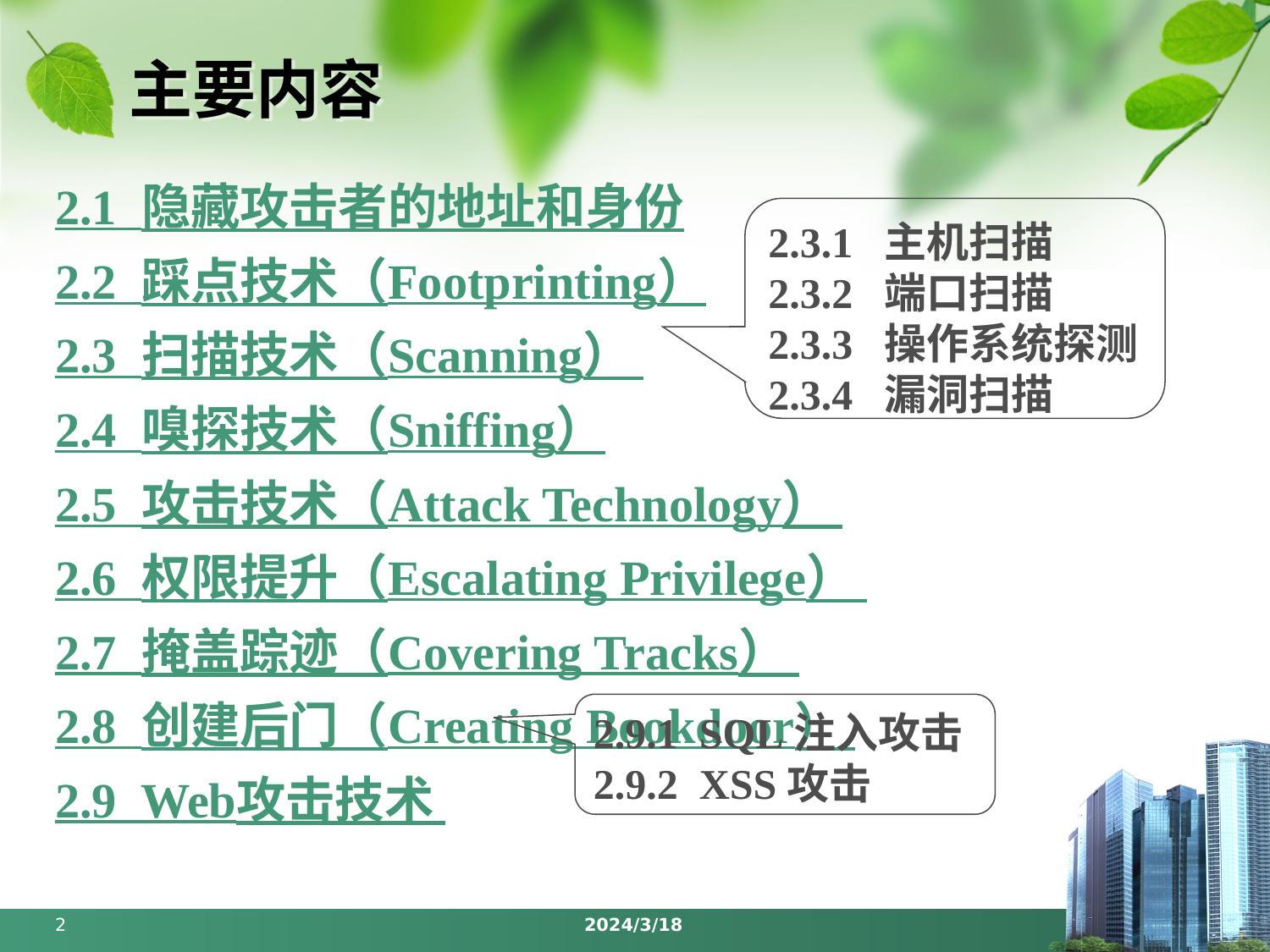

# 主要内容
2.1  隐藏攻击者的地址和身份
2.2  踩点技术（Footprinting）
2.3  扫描技术（Scanning）
2.4  嗅探技术（Sniffing）
2.5  攻击技术（Attack Technology）
2.6  权限提升（Escalating Privilege）
2.7  掩盖踪迹（Covering Tracks）
2.8  创建后门（Creating Bookdoor）
2.9  Web攻击技术
2.3.1  主机扫描
2.3.2  端口扫描
2.3.3  操作系统探测
2.3.4  漏洞扫描
2.9.1  SQL注入攻击
2.9.2  XSS攻击
2
2024/3/18